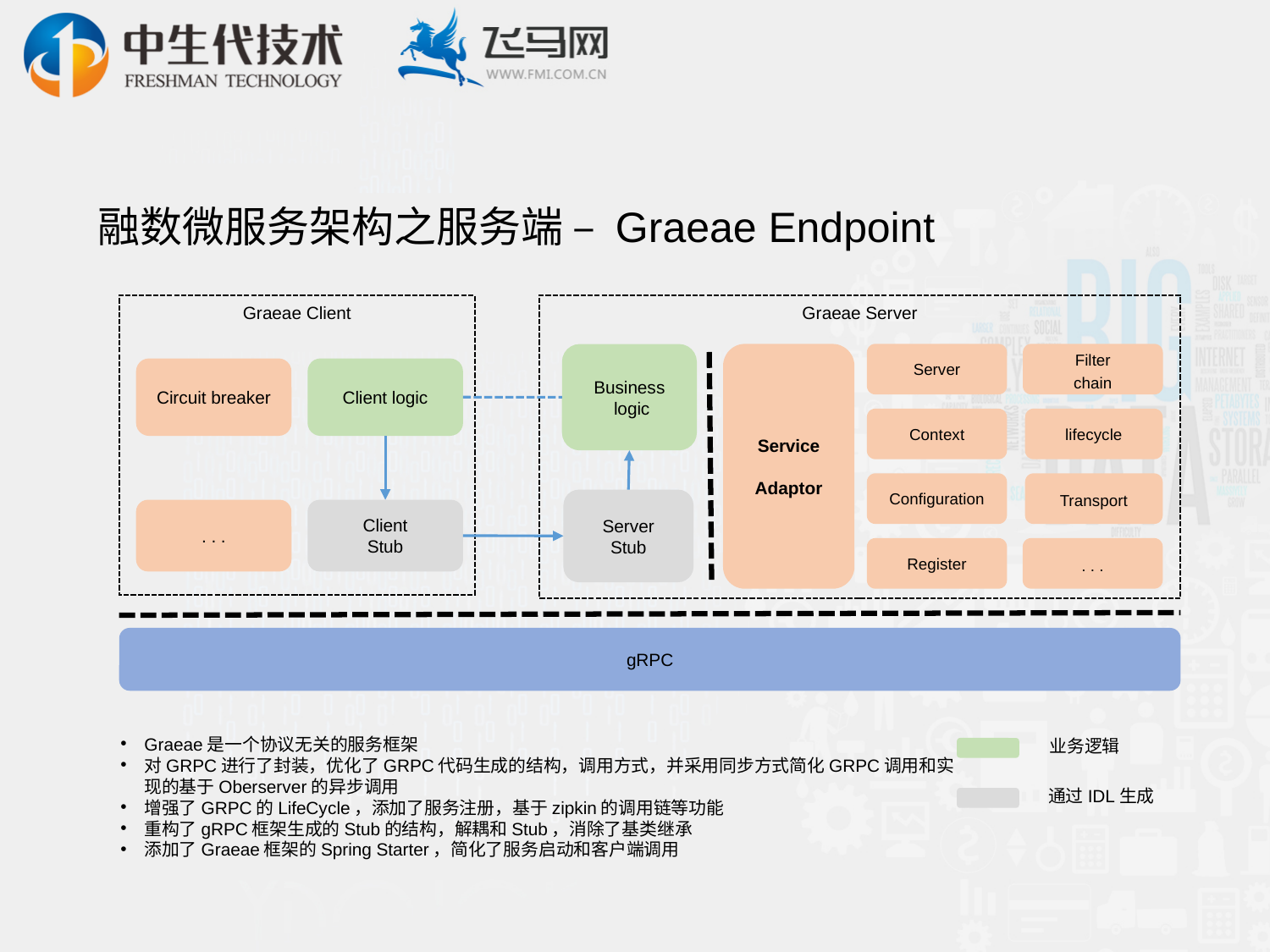

# 融数微服务架构之服务端 – Graeae Endpoint
Graeae Server
Graeae Client
Service

Adaptor
Server
Filter
chain
Business
 logic
Circuit breaker
Client logic
Context
lifecycle
Configuration
Transport
Server
Stub
. . .
Client
Stub
Register
. . .
gRPC
业务逻辑

通过IDL生成

Graeae是一个协议无关的服务框架
对GRPC进行了封装，优化了GRPC代码生成的结构，调用方式，并采用同步方式简化GRPC调用和实现的基于Oberserver的异步调用
增强了GRPC的LifeCycle，添加了服务注册，基于zipkin的调用链等功能
重构了gRPC框架生成的Stub的结构，解耦和Stub，消除了基类继承
添加了Graeae框架的Spring Starter，简化了服务启动和客户端调用